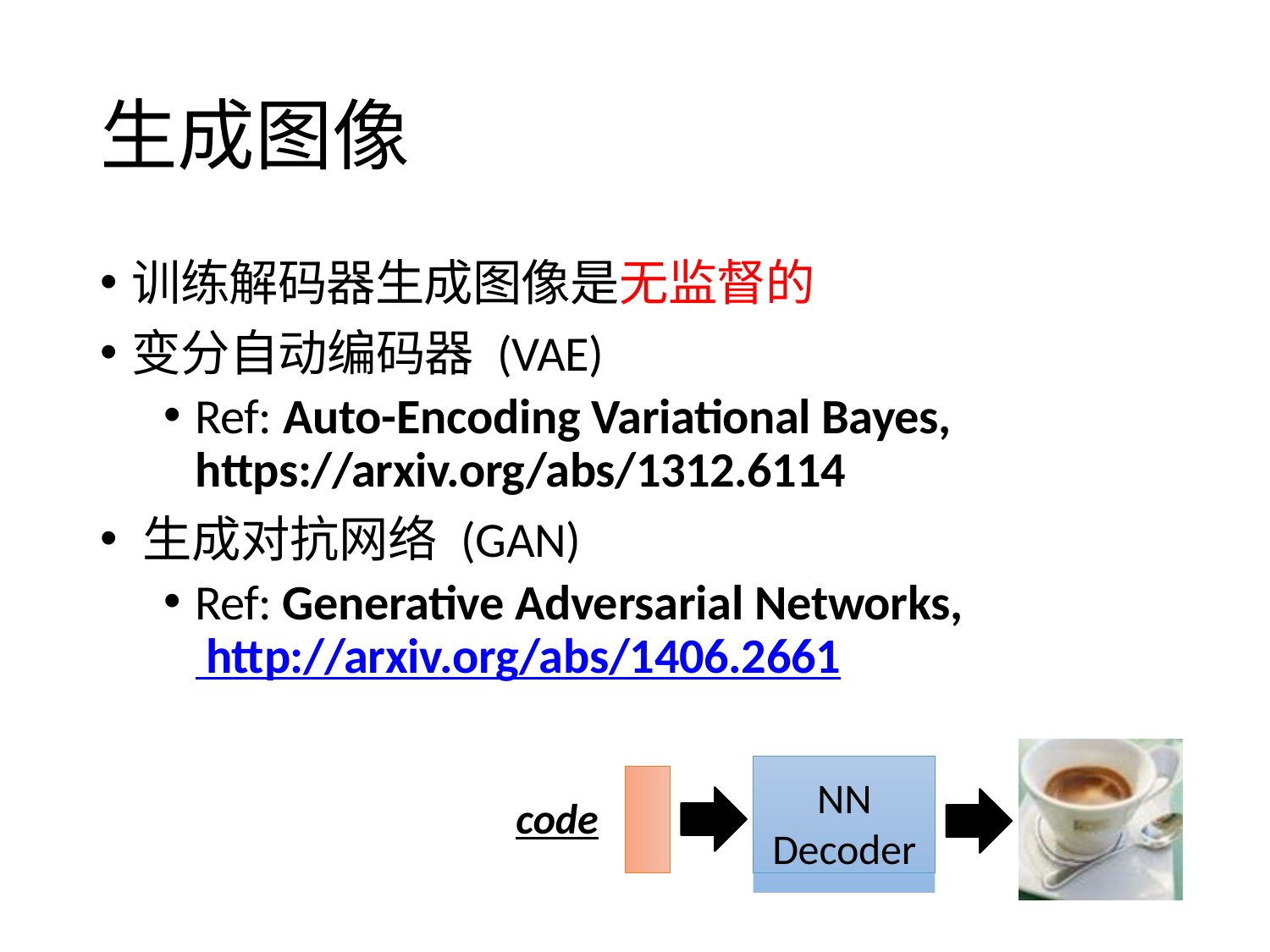

# 生成图像
训练解码器生成图像是无监督的
变分自动编码器 (VAE)
Ref: Auto-Encoding Variational Bayes,  https://arxiv.org/abs/1312.6114
生成对抗网络 (GAN)
Ref: Generative Adversarial Networks,  http://arxiv.org/abs/1406.2661

NN
Decoder

code